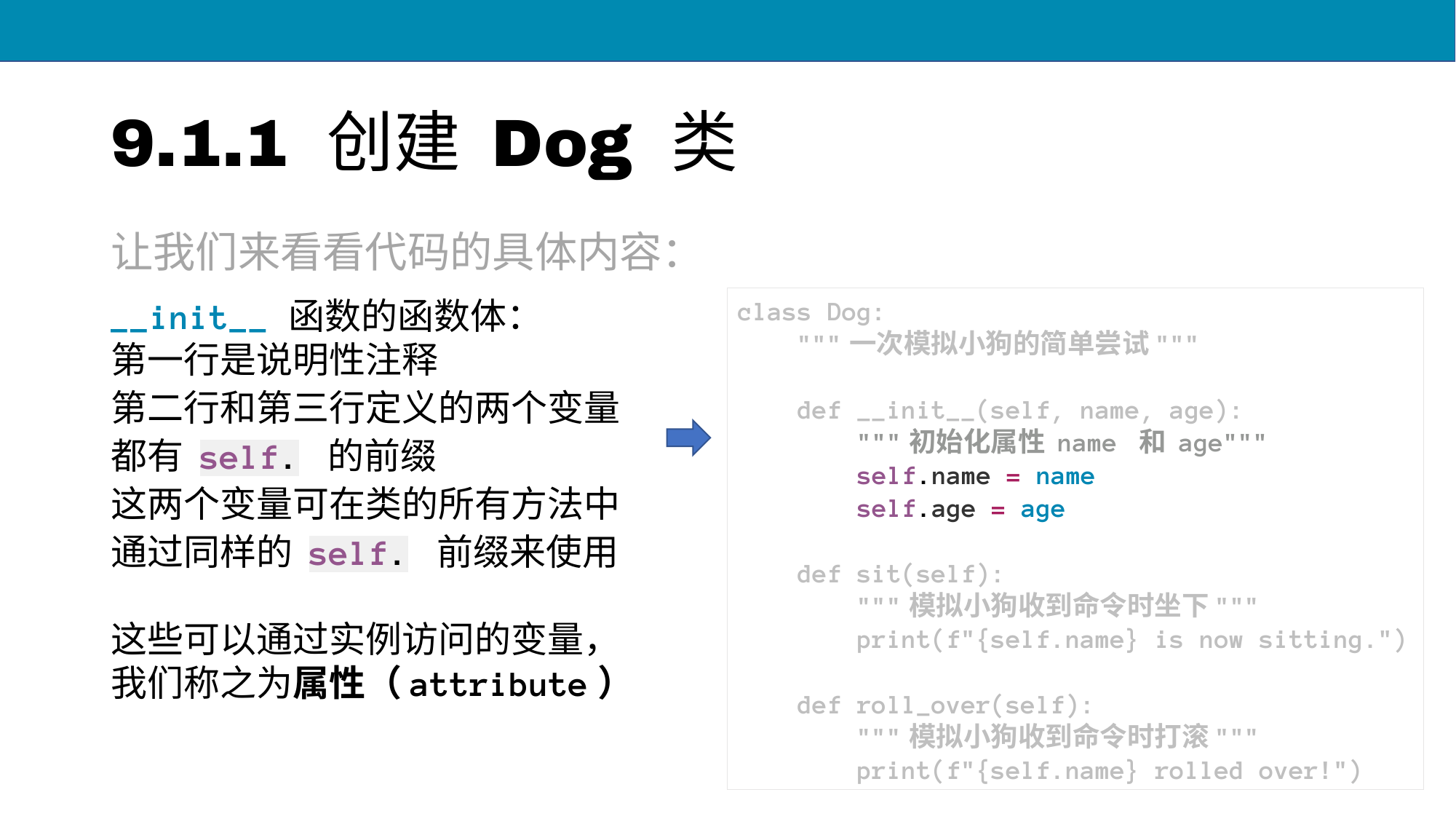

# 9.1.1 创建 Dog 类
让我们来看看代码的具体内容：
class Dog:
    """一次模拟小狗的简单尝试"""
    def __init__(self, name, age):
        """初始化属性 name 和 age"""
        self.name = name
        self.age = age
    def sit(self):
        """模拟小狗收到命令时坐下"""
        print(f"{self.name} is now sitting.")
    def roll_over(self):
        """模拟小狗收到命令时打滚"""
        print(f"{self.name} rolled over!")
__init__ 函数的函数体：
第一行是说明性注释
第二行和第三行定义的两个变量都有 self. 的前缀
这两个变量可在类的所有方法中通过同样的 self. 前缀来使用

这些可以通过实例访问的变量，我们称之为属性（attribute）